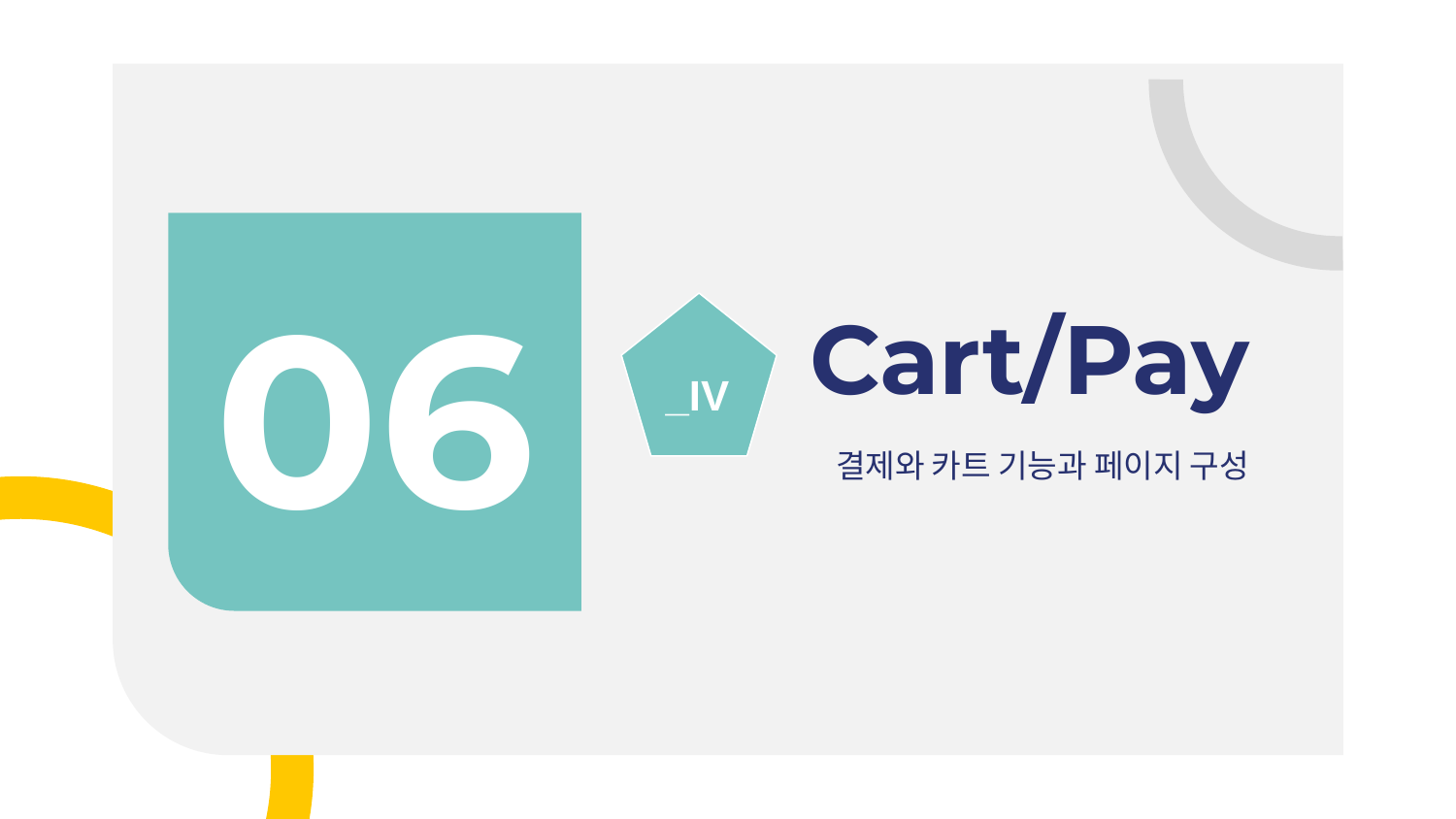

# Cart/Pay
06
_IV
결제와 카트 기능과 페이지 구성